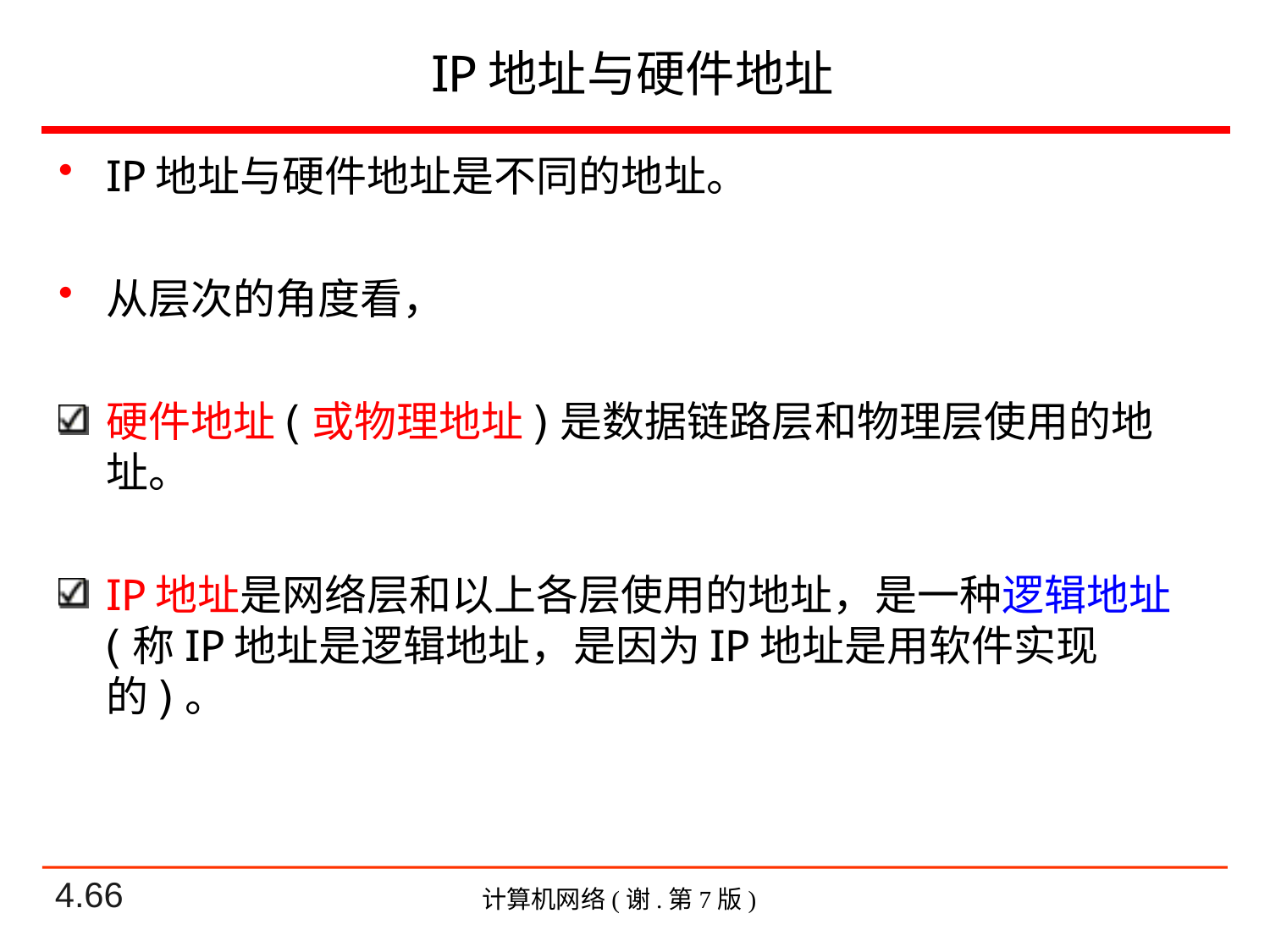

# IP地址与硬件地址
IP地址与硬件地址是不同的地址。

从层次的角度看，

硬件地址(或物理地址)是数据链路层和物理层使用的地址。

IP地址是网络层和以上各层使用的地址，是一种逻辑地址(称IP地址是逻辑地址，是因为IP地址是用软件实现的)。